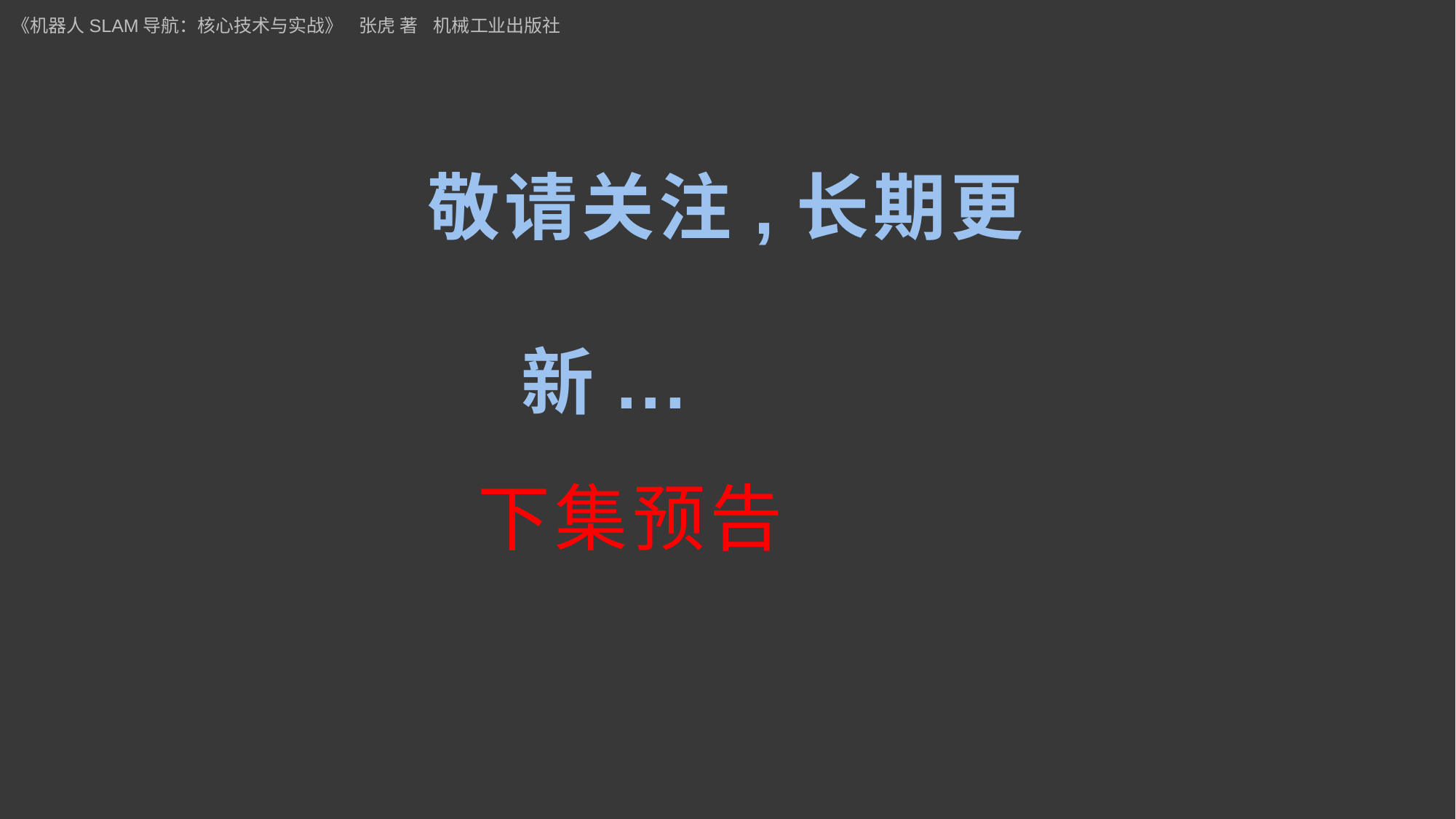

《机器人SLAM导航：核心技术与实战》    张虎 著    机械工业出版社
# 敬请关注,长期更新...
下集预告